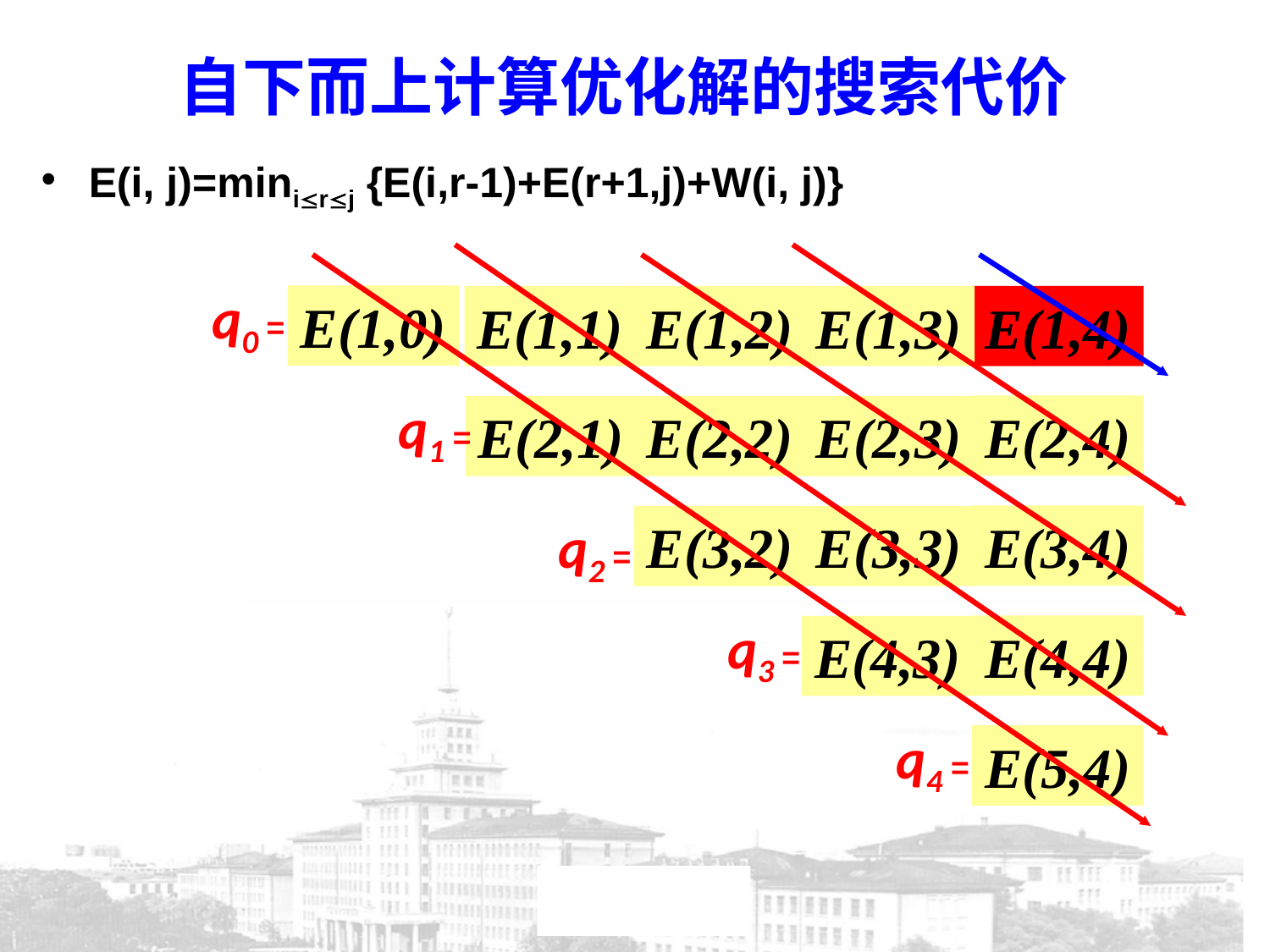

自下而上计算优化解的搜索代价
E(i, j)=mini≤r≤j {E(i,r-1)+E(r+1,j)+W(i, j)}

q0 =
E(1,0)
E(1,1)
E(1,2)
E(1,3)
E(1,4)
q1 =
E(2,4)
E(2,1)
E(2,2)
E(2,3)
q2 =
E(3,4)
E(3,2)
E(3,3)
q3 =
E(4,4)
E(4,3)
q4 =
E(5,4)